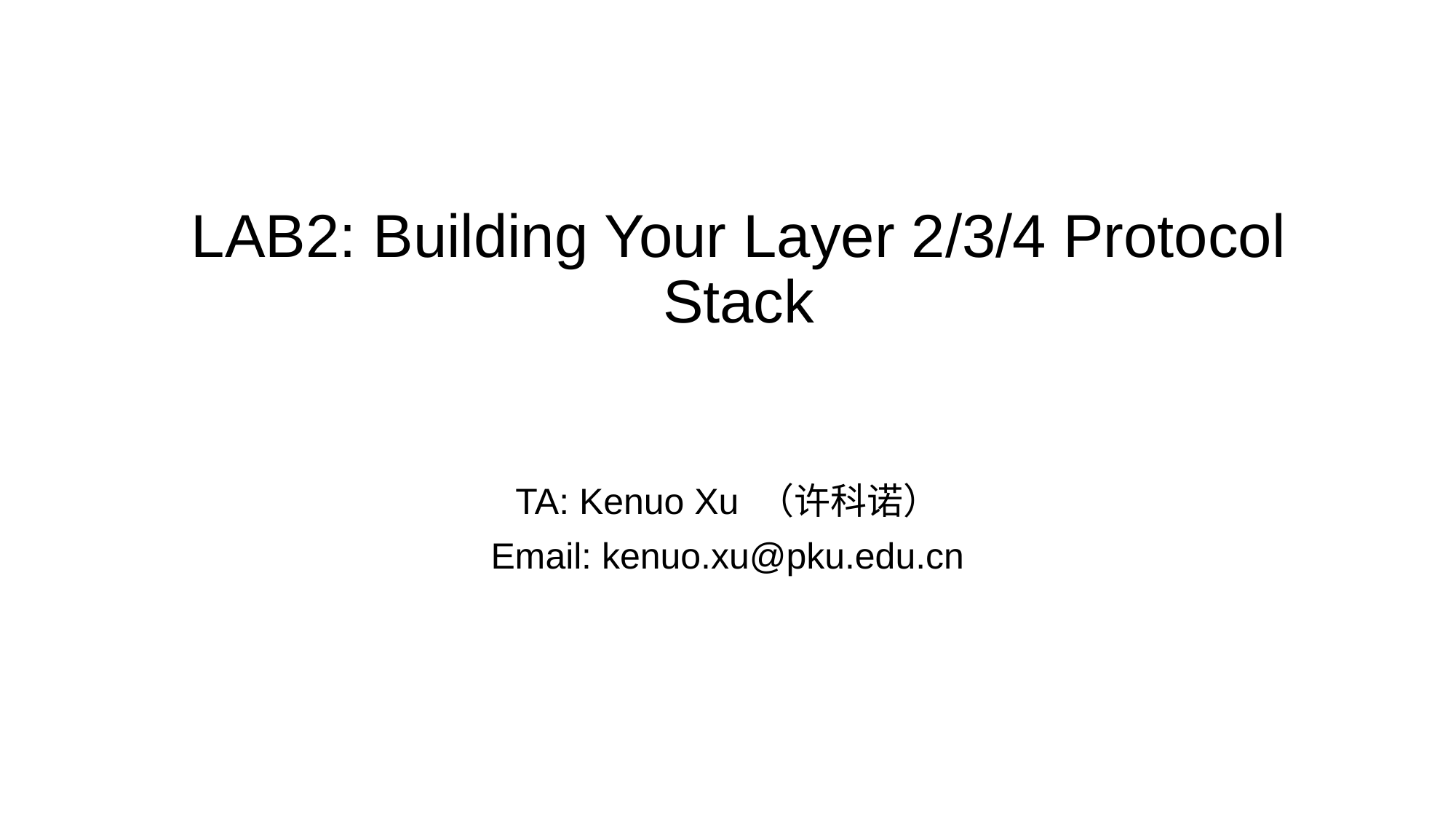

# LAB2: Building Your Layer 2/3/4 Protocol Stack
TA: Kenuo Xu （许科诺）
Email: kenuo.xu@pku.edu.cn